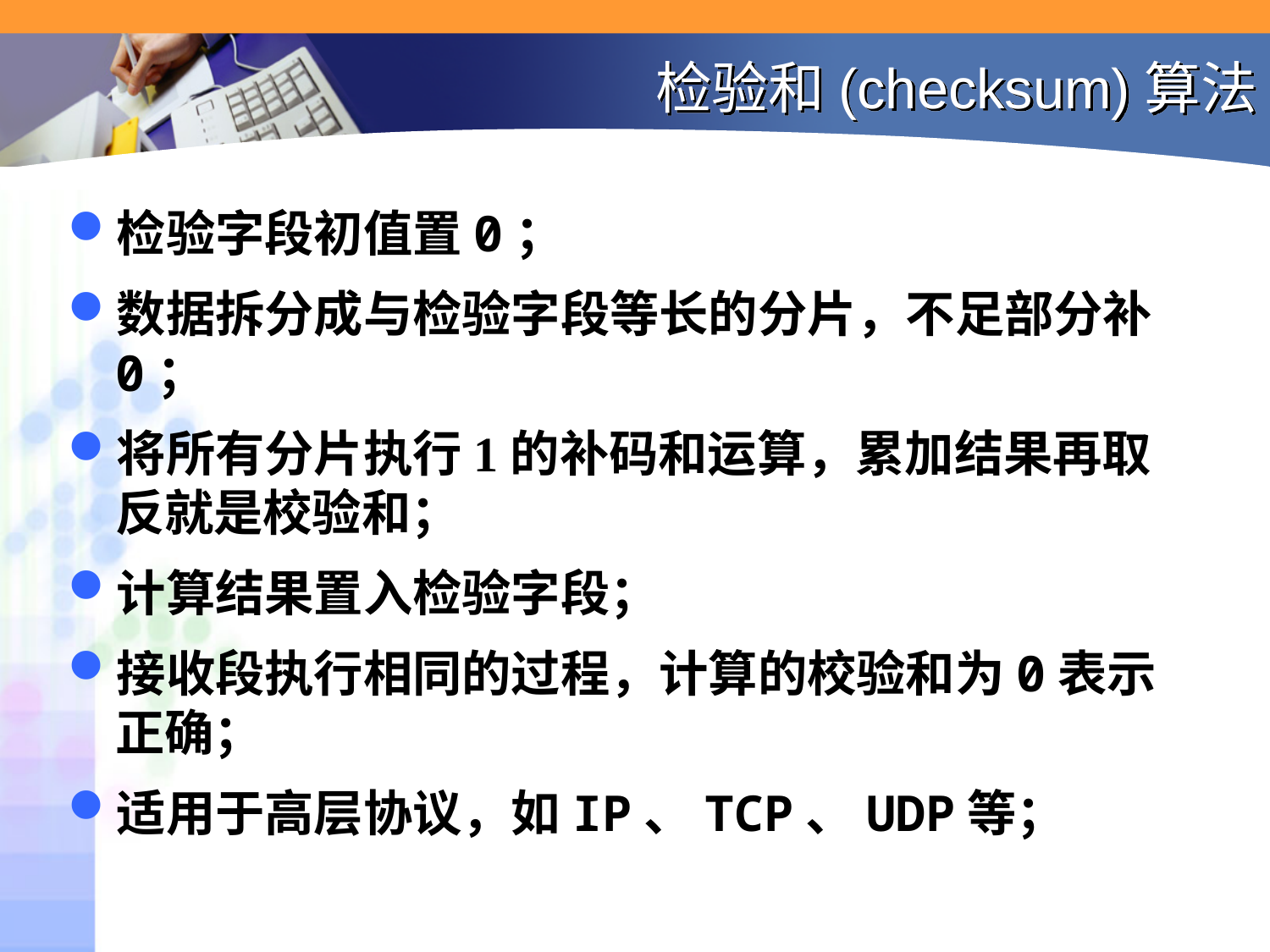

# 检验和(checksum)算法
检验字段初值置0；
数据拆分成与检验字段等长的分片，不足部分补0；
将所有分片执行1的补码和运算，累加结果再取反就是校验和；
计算结果置入检验字段；
接收段执行相同的过程，计算的校验和为0表示正确；
适用于高层协议，如IP、TCP、UDP等；